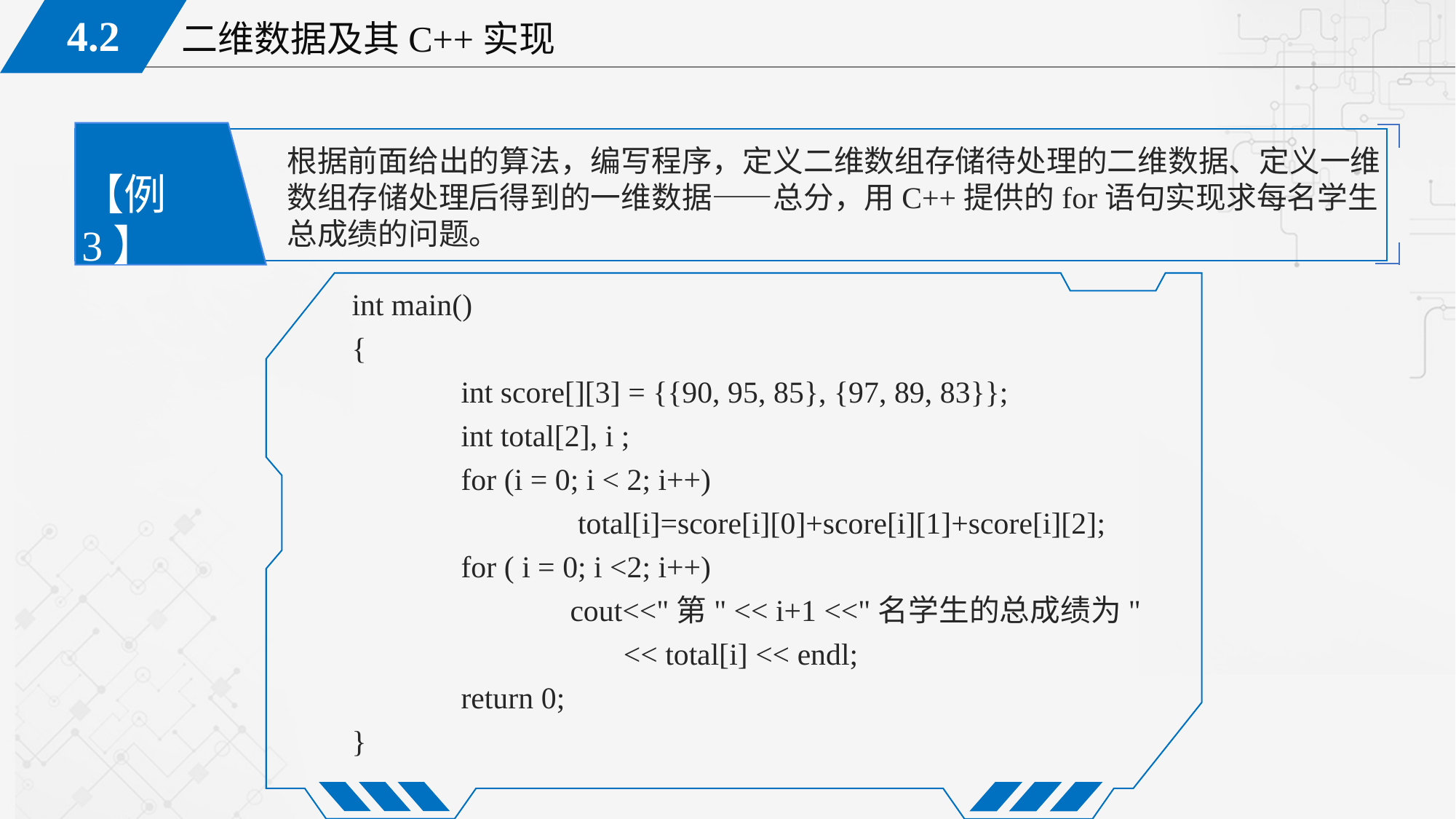

根据前面给出的算法，编写程序，定义二维数组存储待处理的二维数据、定义一维数组存储处理后得到的一维数据——总分，用C++提供的for语句实现求每名学生总成绩的问题。
【例3】
int main()
{
	int score[][3] = {{90, 95, 85}, {97, 89, 83}};
	int total[2], i ;
	for (i = 0; i < 2; i++)
    		 total[i]=score[i][0]+score[i][1]+score[i][2];
	for ( i = 0; i <2; i++)
	 	cout<<"第" << i+1 <<"名学生的总成绩为"           		       << total[i] << endl;
	return 0;
}